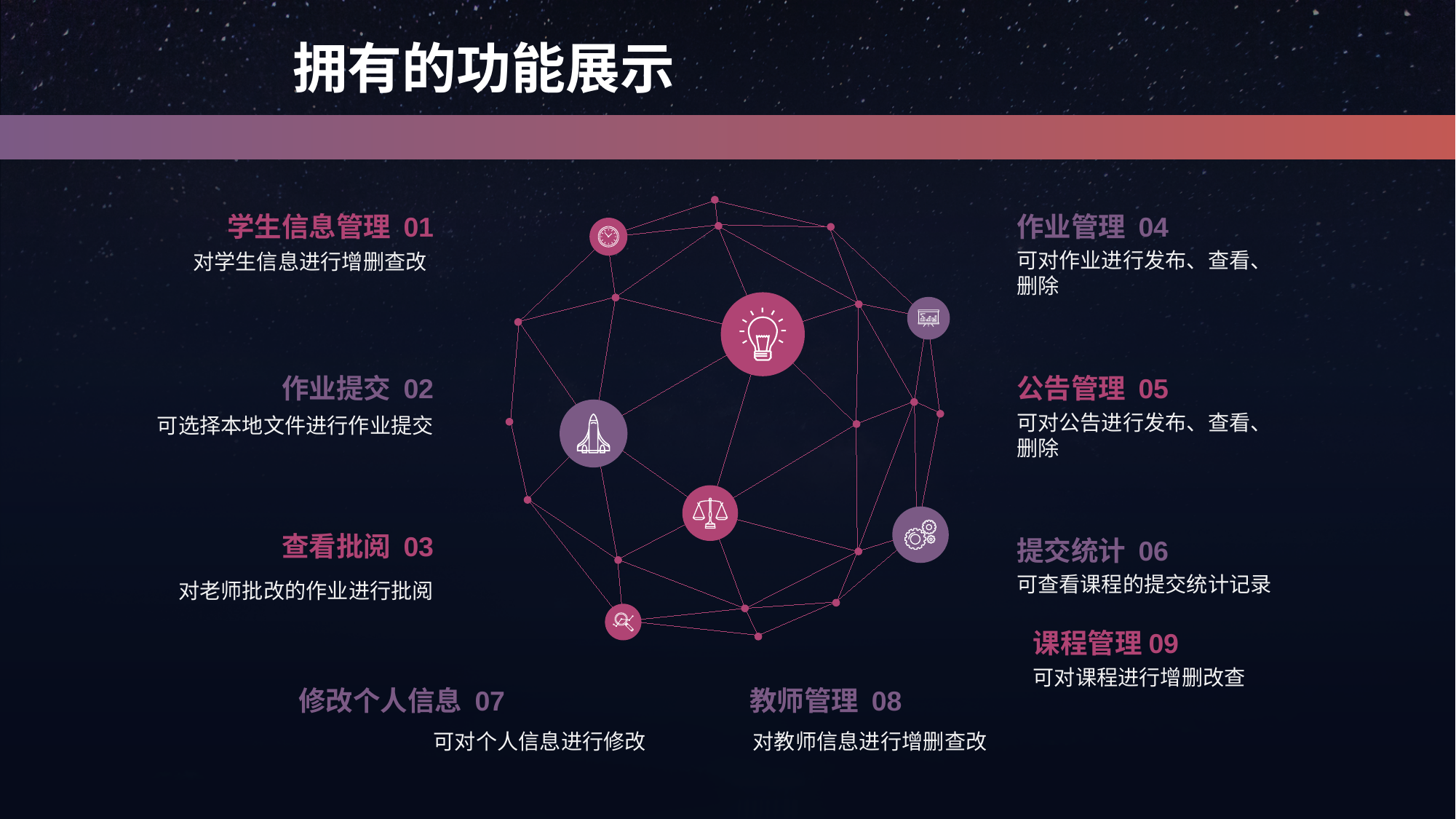

拥有的功能展示

学生信息管理 01
对学生信息进行增删查改
作业管理 04
可对作业进行发布、查看、删除
作业提交 02
可选择本地文件进行作业提交
公告管理 05
可对公告进行发布、查看、删除

查看批阅 03
提交统计 06
可查看课程的提交统计记录
对老师批改的作业进行批阅
课程管理09
可对课程进行增删改查
修改个人信息 07
教师管理 08
可对个人信息进行修改
对教师信息进行增删查改